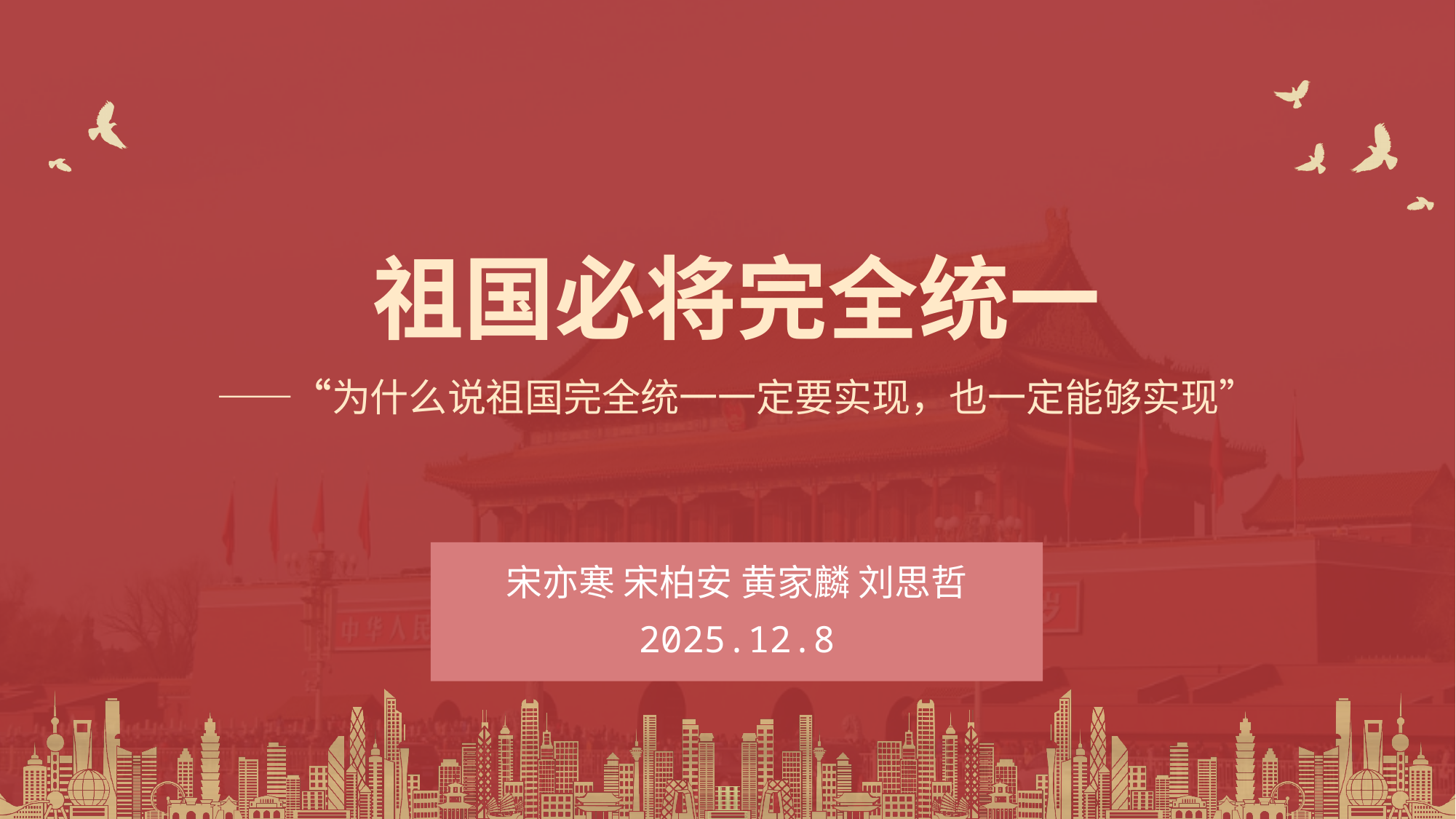

# 祖国必将完全统一 ——“为什么说祖国完全统一一定要实现，也一定能够实现”
宋亦寒 宋柏安 黄家麟 刘思哲
2025.12.8